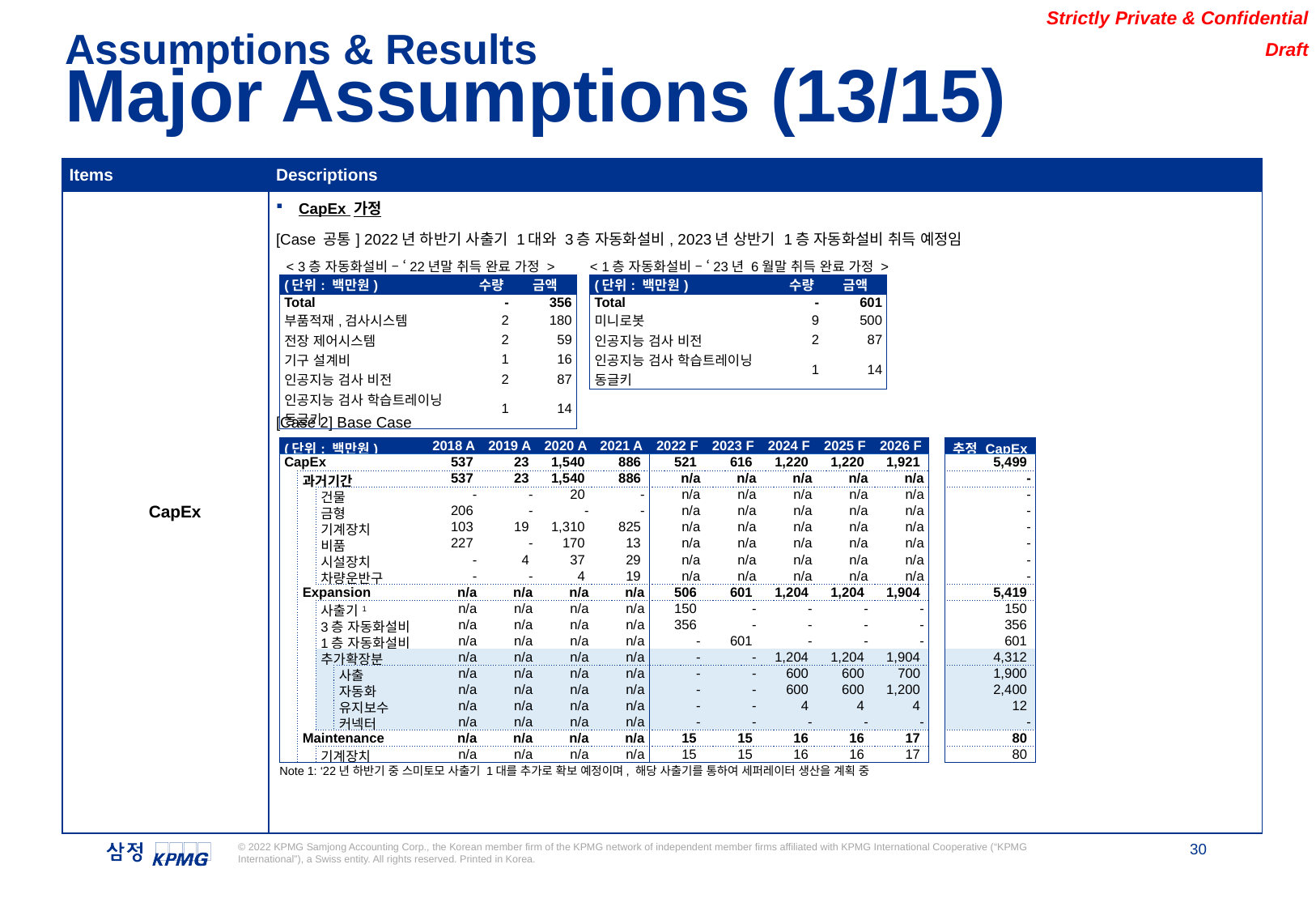

Assumptions & Results
Major Assumptions (13/15)
| Items | Descriptions |
| --- | --- |
| CapEx | CapEx 가정 [Case 공통] 2022년 하반기 사출기 1대와 3층 자동화설비, 2023년 상반기 1층 자동화설비 취득 예정임 [Case 2] Base Case |
< 3층 자동화설비 – ‘22년말 취득 완료 가정 >

< 1층 자동화설비 – ‘23년 6월말 취득 완료 가정 >

| (단위: 백만원) | 수량 | 금액 |
| --- | --- | --- |
| Total | - | 356 |
| 부품적재,검사시스템 | 2 | 180 |
| 전장 제어시스템 | 2 | 59 |
| 기구 설계비 | 1 | 16 |
| 인공지능 검사 비전 | 2 | 87 |
| 인공지능 검사 학습트레이닝 동글키 | 1 | 14 |
| (단위: 백만원) | 수량 | 금액 |
| --- | --- | --- |
| Total | - | 601 |
| 미니로봇 | 9 | 500 |
| 인공지능 검사 비전 | 2 | 87 |
| 인공지능 검사 학습트레이닝 동글키 | 1 | 14 |
| (단위: 백만원) |  |  |  | 2018 A | 2019 A | 2020 A | 2021 A | 2022 F | 2023 F | 2024 F | 2025 F | 2026 F |
| --- | --- | --- | --- | --- | --- | --- | --- | --- | --- | --- | --- | --- |
| CapEx |  |  |  | 537 | 23 | 1,540 | 886 | 521 | 616 | 1,220 | 1,220 | 1,921 |
|  | 과거기간 |  |  | 537 | 23 | 1,540 | 886 | n/a | n/a | n/a | n/a | n/a |
|  |  | 건물 |  | - | - | 20 | - | n/a | n/a | n/a | n/a | n/a |
|  |  | 금형 |  | 206 | - | - | - | n/a | n/a | n/a | n/a | n/a |
|  |  | 기계장치 |  | 103 | 19 | 1,310 | 825 | n/a | n/a | n/a | n/a | n/a |
|  |  | 비품 |  | 227 | - | 170 | 13 | n/a | n/a | n/a | n/a | n/a |
|  |  | 시설장치 |  | - | 4 | 37 | 29 | n/a | n/a | n/a | n/a | n/a |
|  |  | 차량운반구 |  | - | - | 4 | 19 | n/a | n/a | n/a | n/a | n/a |
|  | Expansion |  |  | n/a | n/a | n/a | n/a | 506 | 601 | 1,204 | 1,204 | 1,904 |
|  |  | 사출기1 |  | n/a | n/a | n/a | n/a | 150 | - | - | - | - |
|  |  | 3층 자동화설비 |  | n/a | n/a | n/a | n/a | 356 | - | - | - | - |
|  |  | 1층 자동화설비 |  | n/a | n/a | n/a | n/a | - | 601 | - | - | - |
|  |  | 추가확장분 |  | n/a | n/a | n/a | n/a | - | - | 1,204 | 1,204 | 1,904 |
|  |  |  | 사출 | n/a | n/a | n/a | n/a | - | - | 600 | 600 | 700 |
|  |  |  | 자동화 | n/a | n/a | n/a | n/a | - | - | 600 | 600 | 1,200 |
|  |  |  | 유지보수 | n/a | n/a | n/a | n/a | - | - | 4 | 4 | 4 |
|  |  |  | 커넥터 | n/a | n/a | n/a | n/a | - | - | - | - | - |
|  | Maintenance |  |  | n/a | n/a | n/a | n/a | 15 | 15 | 16 | 16 | 17 |
|  |  | 기계장치 |  | n/a | n/a | n/a | n/a | 15 | 15 | 16 | 16 | 17 |
| 추정 CapEx |
| --- |
| 5,499 |
| - |
| - |
| - |
| - |
| - |
| - |
| - |
| 5,419 |
| 150 |
| 356 |
| 601 |
| 4,312 |
| 1,900 |
| 2,400 |
| 12 |
| - |
| 80 |
| 80 |
Note 1: ‘22년 하반기 중 스미토모 사출기 1대를 추가로 확보 예정이며, 해당 사출기를 통하여 세퍼레이터 생산을 계획 중